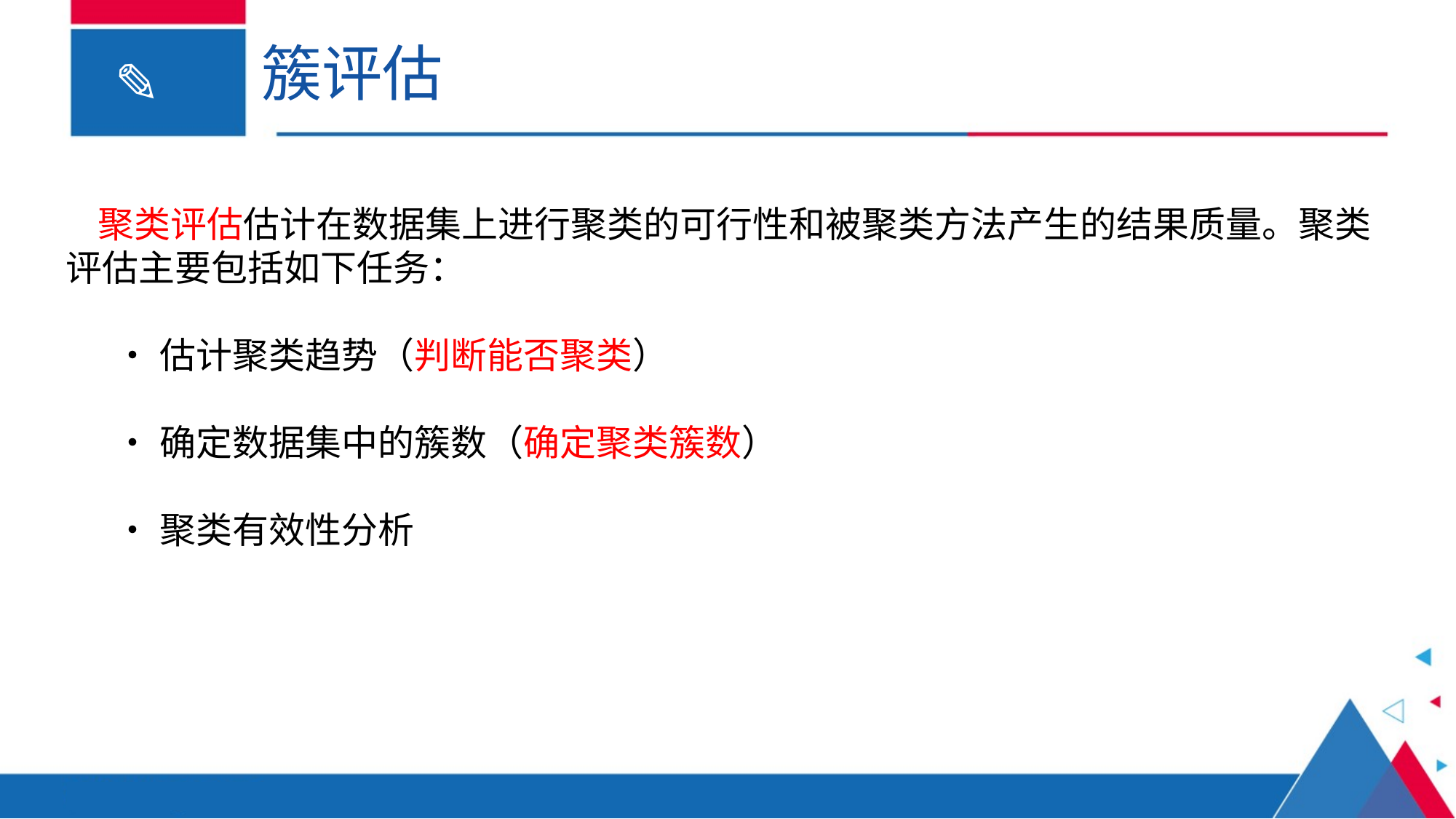

# 簇评估
聚类评估估计在数据集上进行聚类的可行性和被聚类方法产生的结果质量。聚类评估主要包括如下任务：

  •估计聚类趋势（判断能否聚类）

  •确定数据集中的簇数（确定聚类簇数）

  •聚类有效性分析